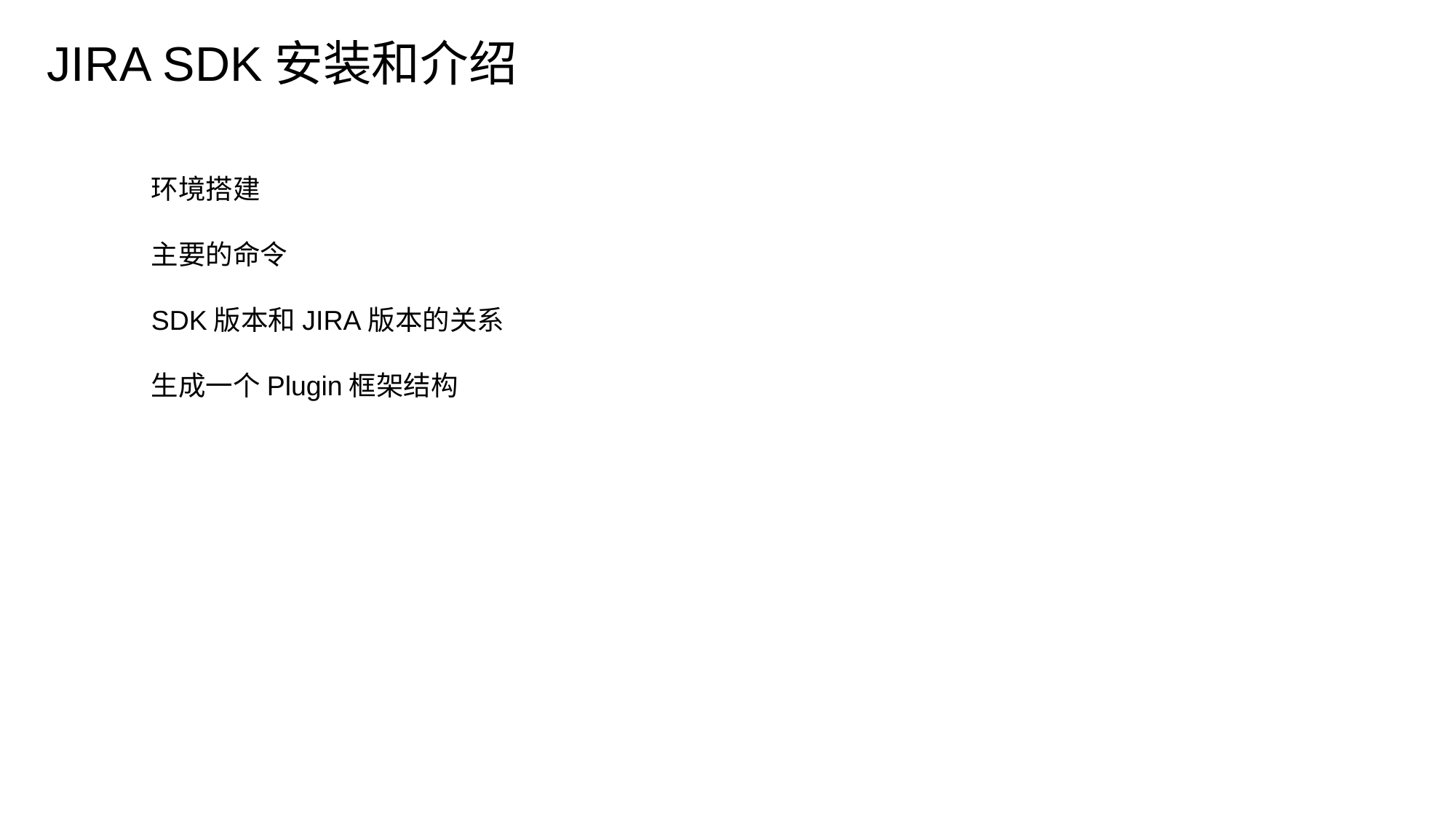

# JIRA SDK安装和介绍
环境搭建

主要的命令

SDK版本和JIRA版本的关系

生成一个Plugin框架结构